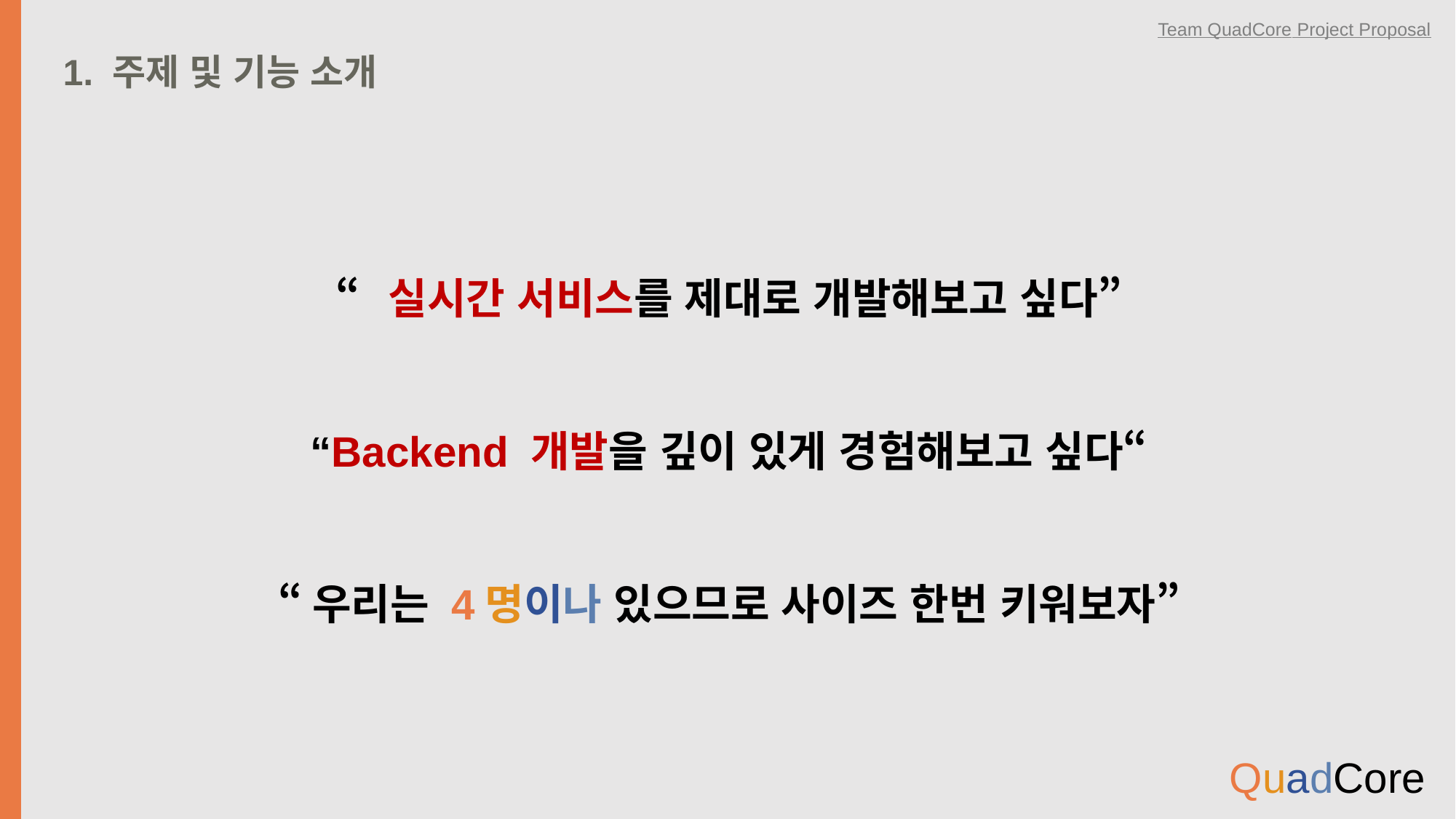

# 1. 주제 및 기능 소개
“실시간 서비스를 제대로 개발해보고 싶다”

“Backend 개발을 깊이 있게 경험해보고 싶다“

“우리는 4명이나 있으므로 사이즈 한번 키워보자”

QuadCore